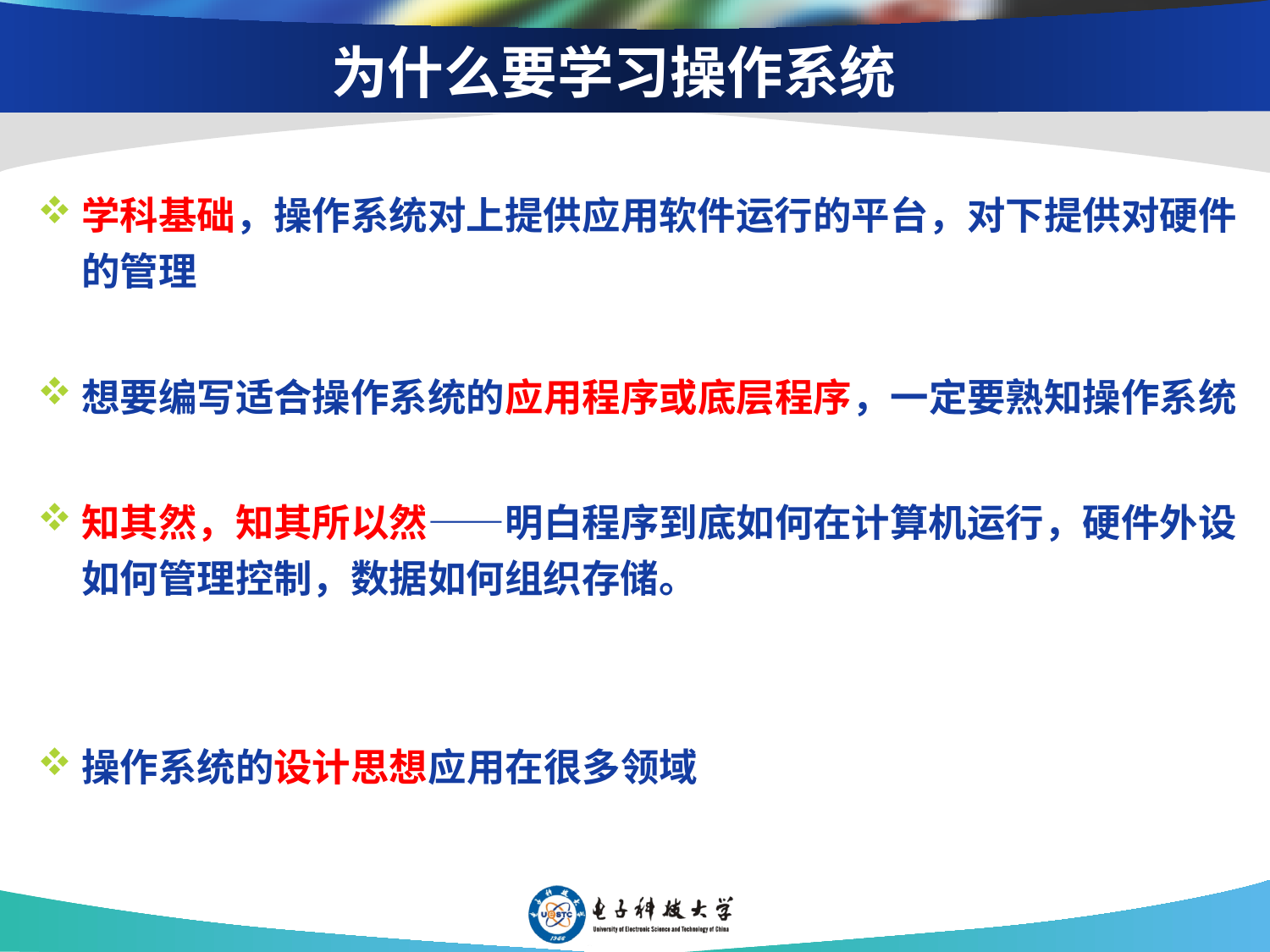

# 为什么要学习操作系统
学科基础，操作系统对上提供应用软件运行的平台，对下提供对硬件的管理

想要编写适合操作系统的应用程序或底层程序，一定要熟知操作系统

知其然，知其所以然——明白程序到底如何在计算机运行，硬件外设如何管理控制，数据如何组织存储。

操作系统的设计思想应用在很多领域